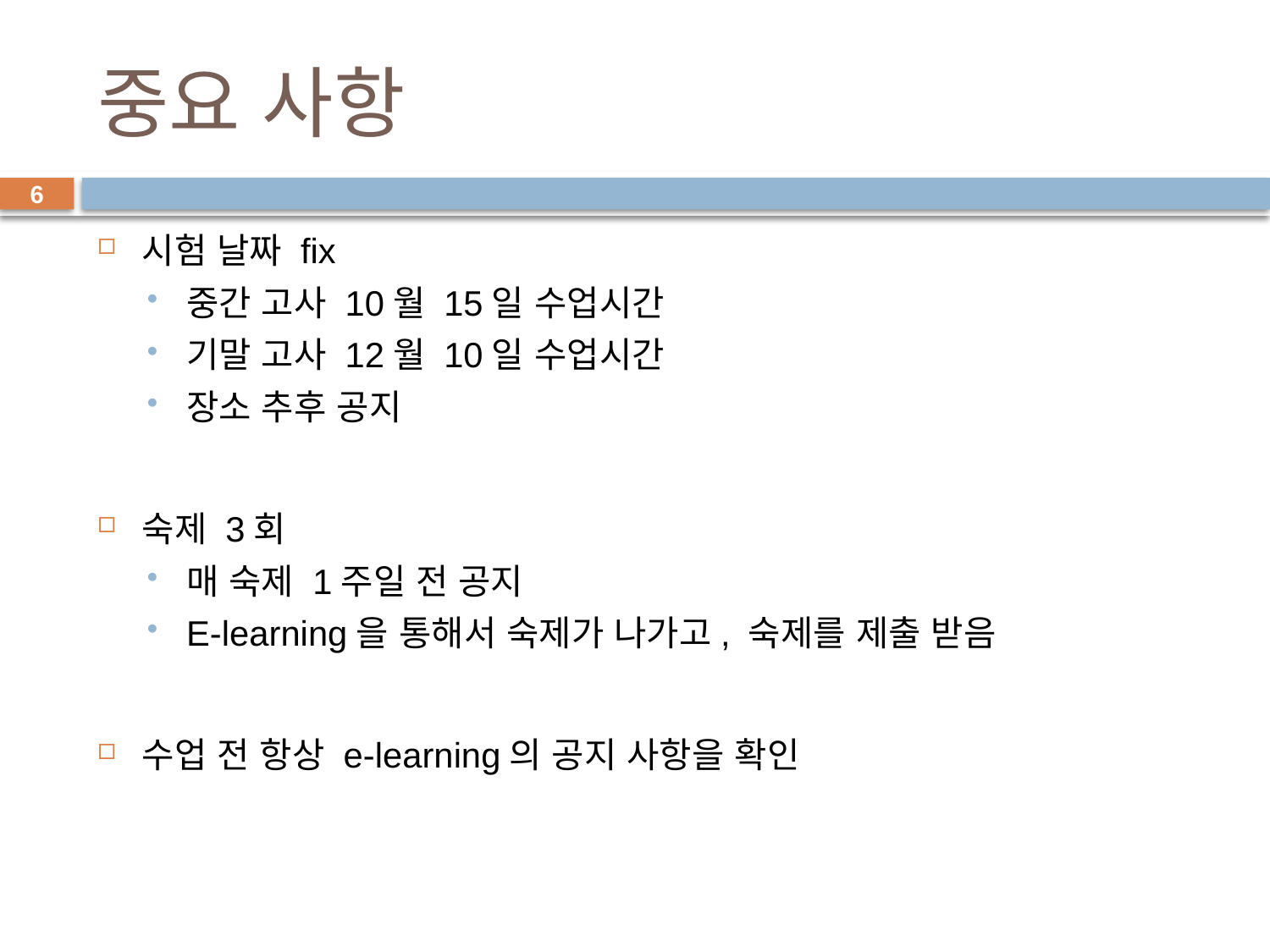

# 중요 사항
6
시험 날짜 fix
중간 고사 10월 15일 수업시간
기말 고사 12월 10일 수업시간
장소 추후 공지

숙제 3회
매 숙제 1주일 전 공지
E-learning을 통해서 숙제가 나가고, 숙제를 제출 받음

수업 전 항상 e-learning의 공지 사항을 확인